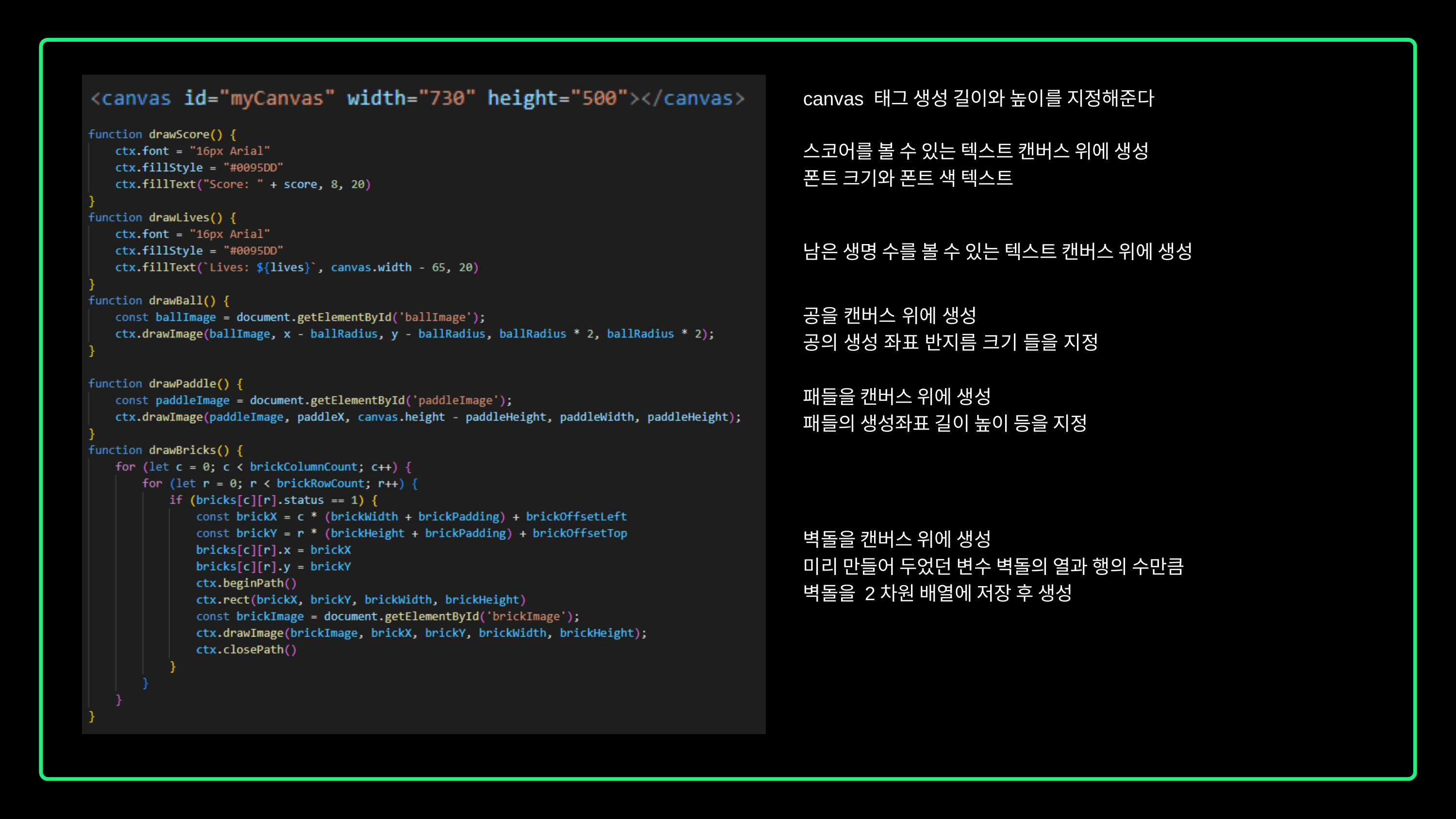

canvas 태그 생성 길이와 높이를 지정해준다

스코어를 볼 수 있는 텍스트 캔버스 위에 생성
폰트 크기와 폰트 색 텍스트
남은 생명 수를 볼 수 있는 텍스트 캔버스 위에 생성
공을 캔버스 위에 생성
공의 생성 좌표 반지름 크기 들을 지정
패들을 캔버스 위에 생성
패들의 생성좌표 길이 높이 등을 지정
벽돌을 캔버스 위에 생성
미리 만들어 두었던 변수 벽돌의 열과 행의 수만큼
벽돌을 2차원 배열에 저장 후 생성